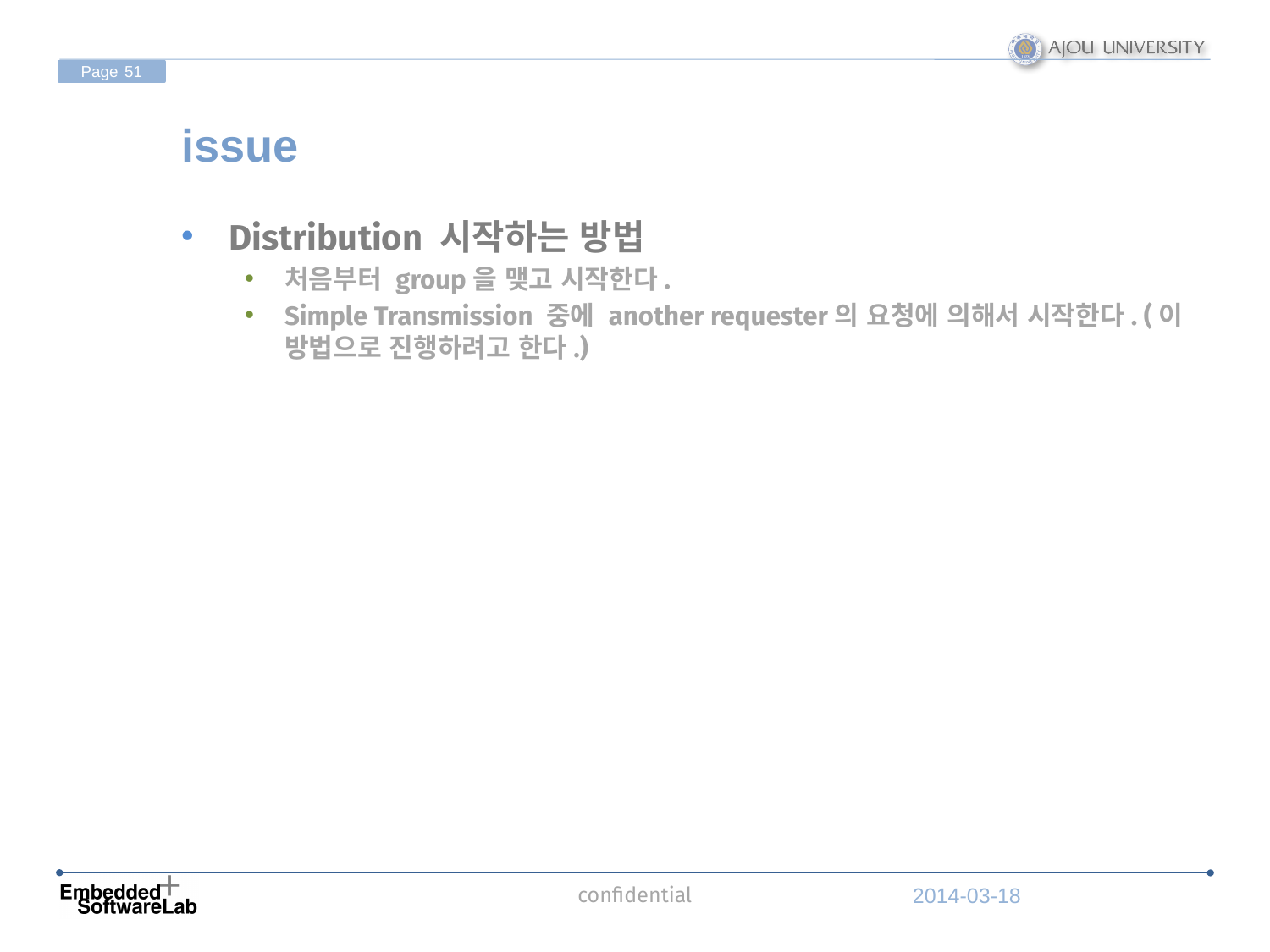

# issue
Distribution 시작하는 방법
처음부터 group을 맺고 시작한다.
Simple Transmission 중에 another requester의 요청에 의해서 시작한다. (이 방법으로 진행하려고 한다.)